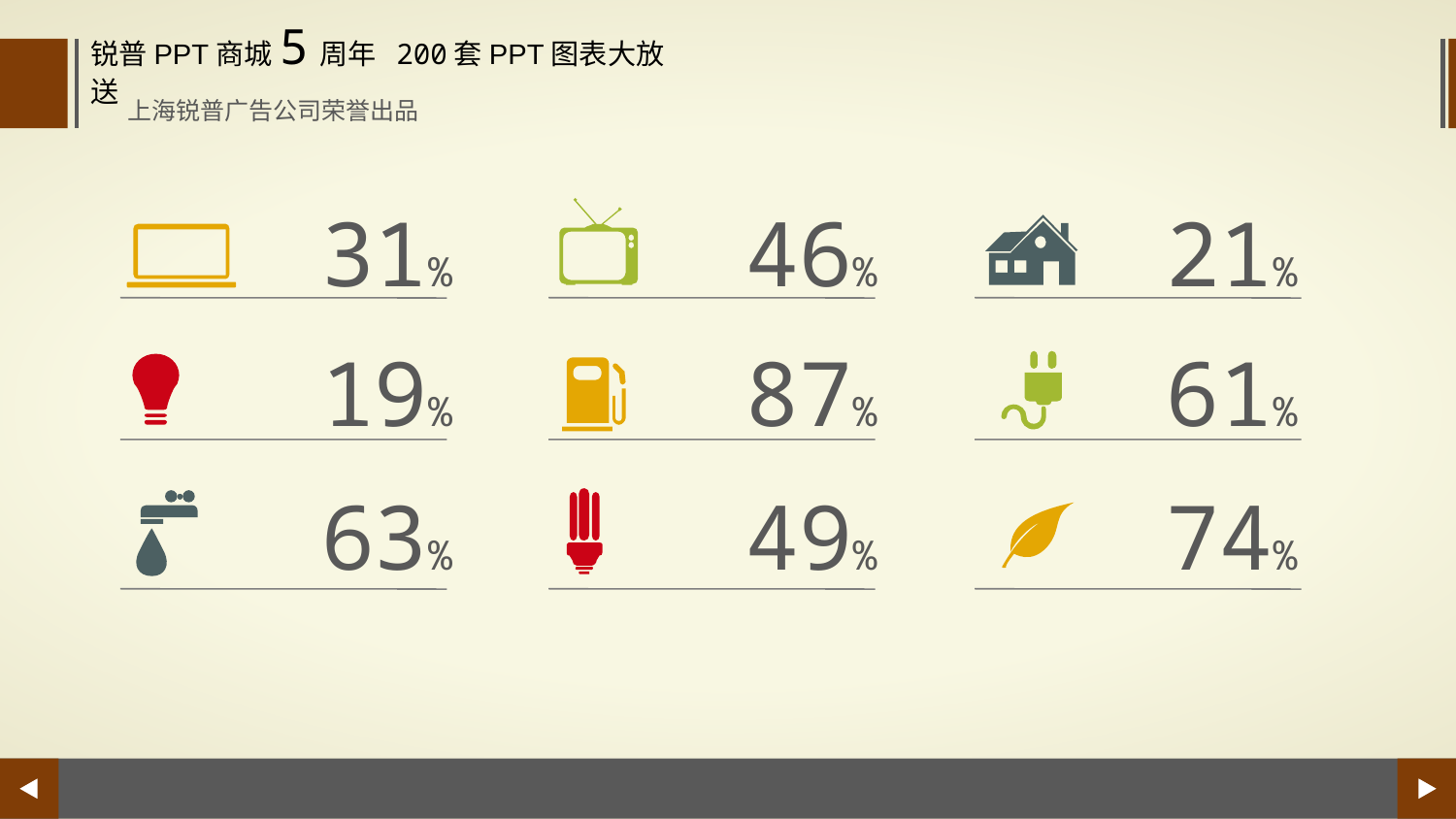

锐普PPT商城5周年  200套PPT图表大放送

上海锐普广告公司荣誉出品
31%
46%
21%

19%
87%
61%

63%
49%
74%